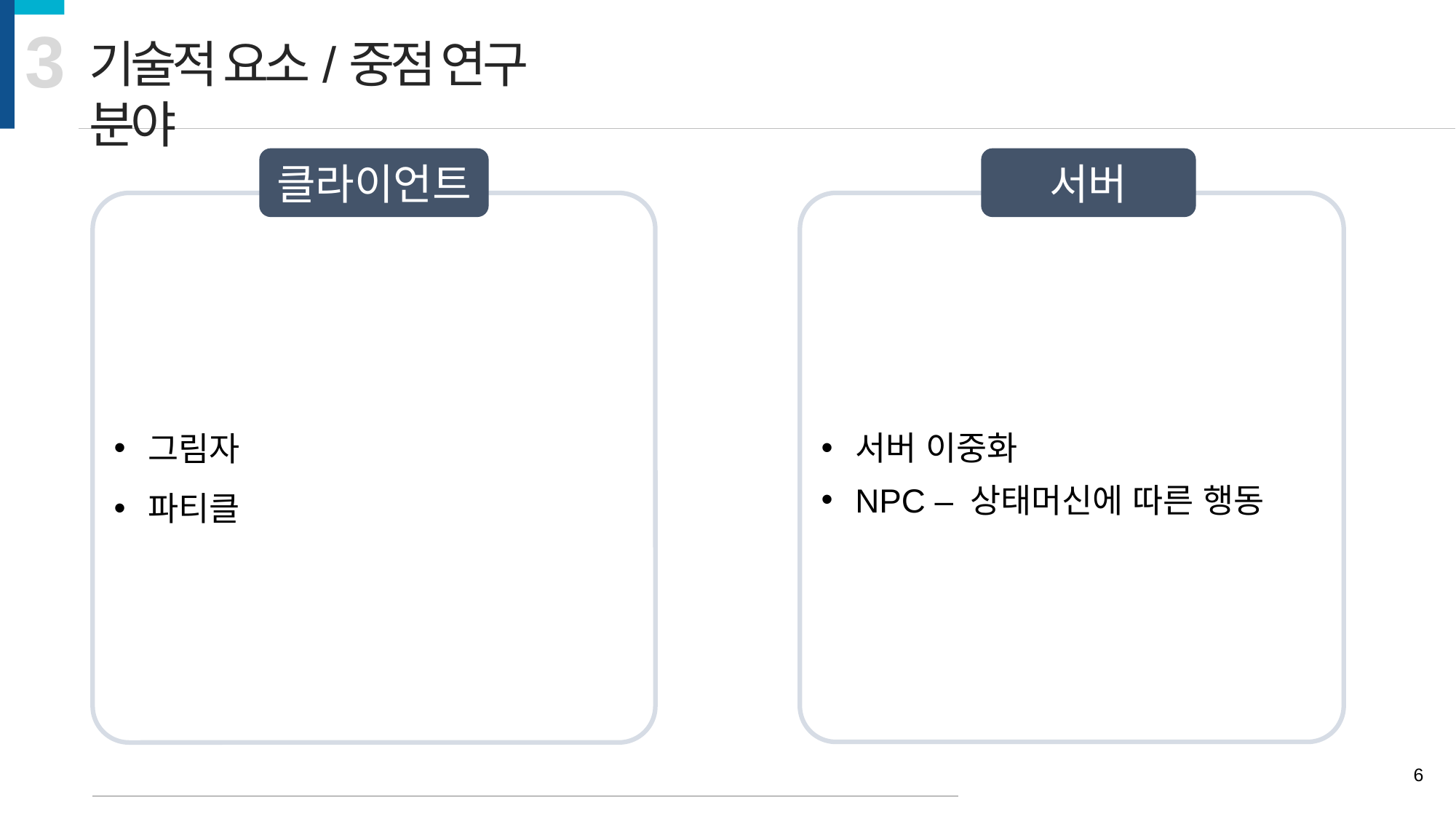

3
기술적 요소/중점 연구 분야
클라이언트
서버
서버 이중화
NPC – 상태머신에 따른 행동
그림자
파티클
6